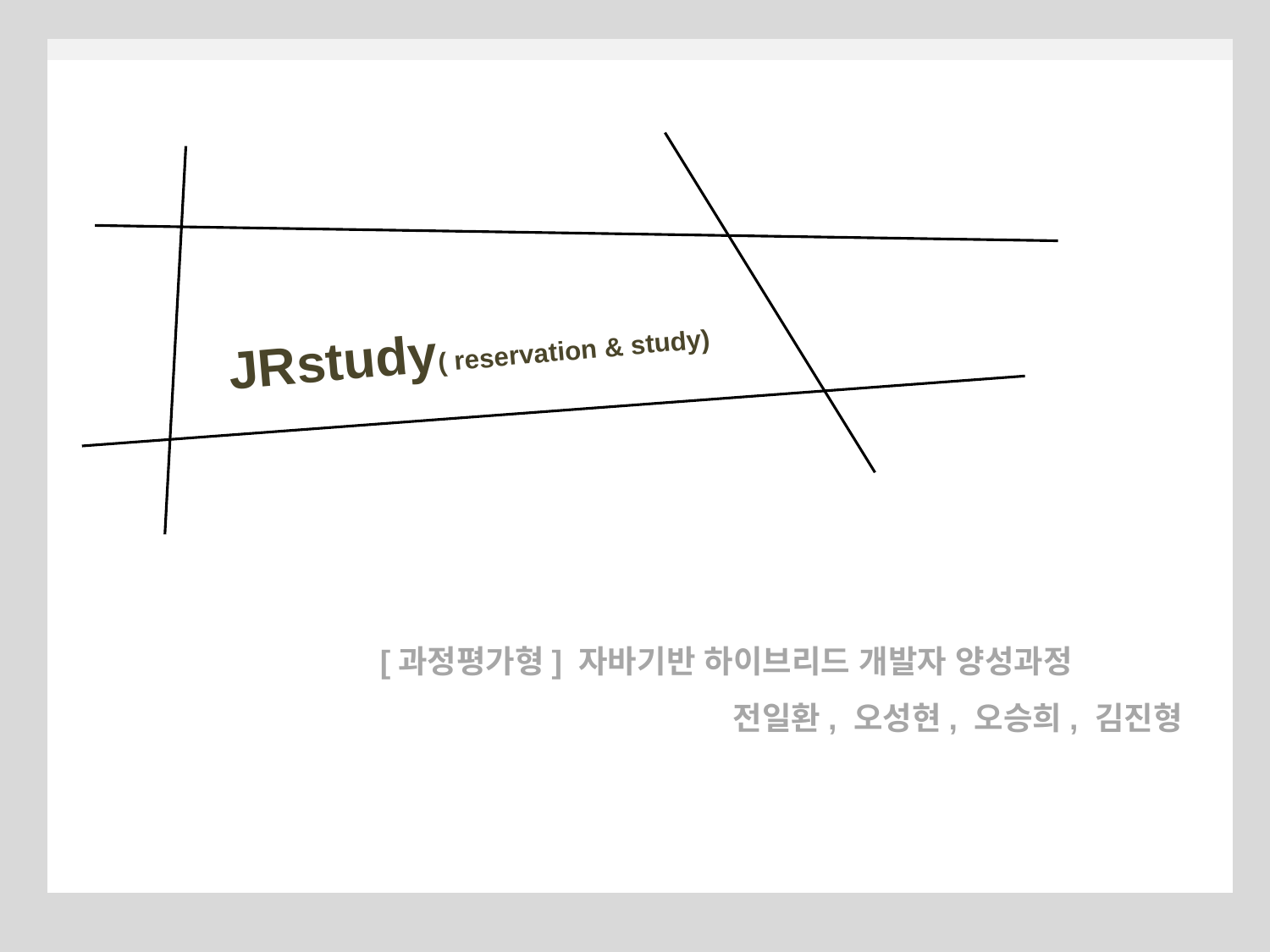

JRstudy( reservation & study)
[과정평가형] 자바기반 하이브리드 개발자 양성과정
전일환, 오성현, 오승희, 김진형